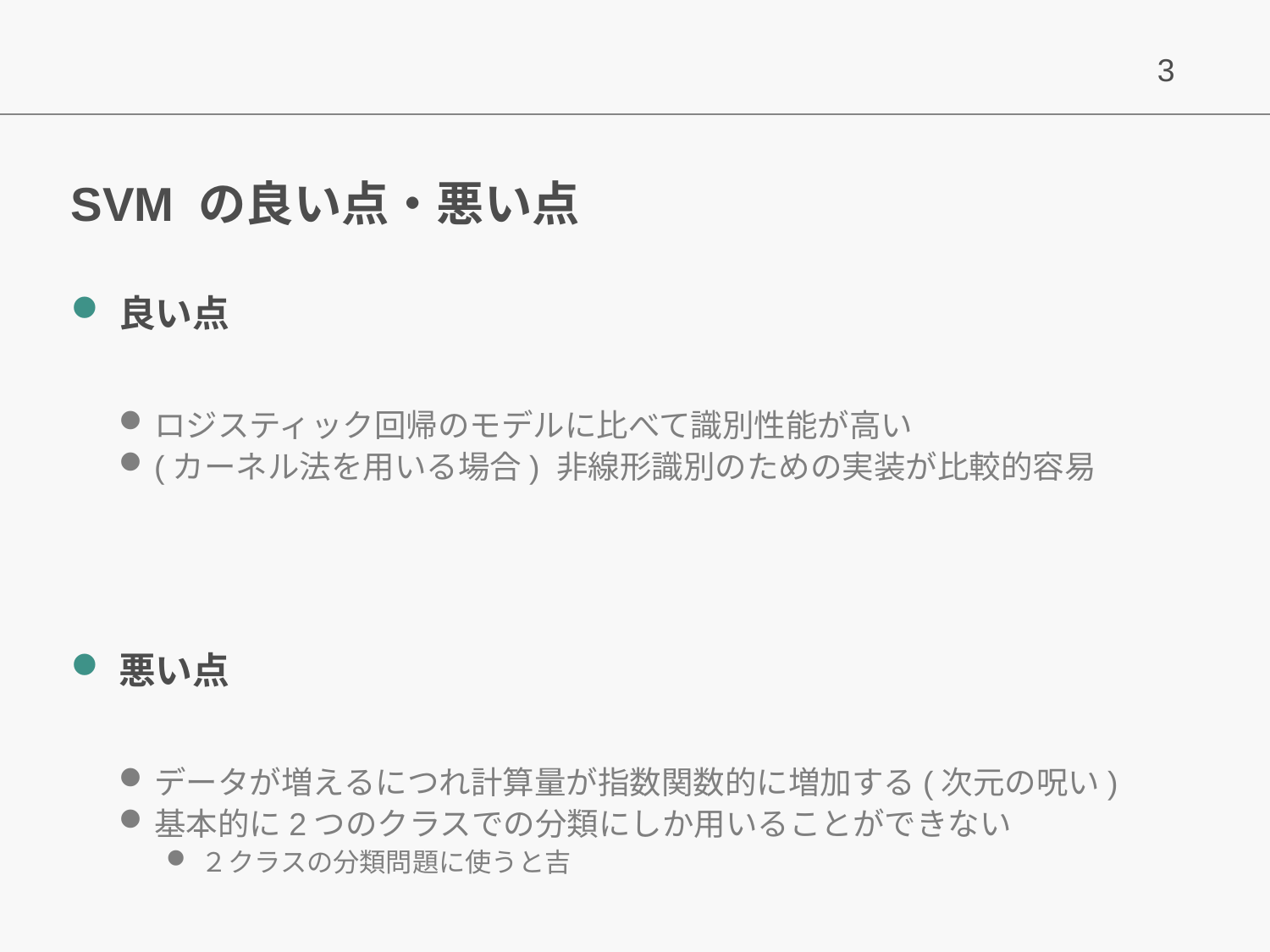

# SVM の良い点・悪い点
良い点

ロジスティック回帰のモデルに比べて識別性能が高い
(カーネル法を用いる場合) 非線形識別のための実装が比較的容易

悪い点

データが増えるにつれ計算量が指数関数的に増加する(次元の呪い)
基本的に2つのクラスでの分類にしか用いることができない
２クラスの分類問題に使うと吉